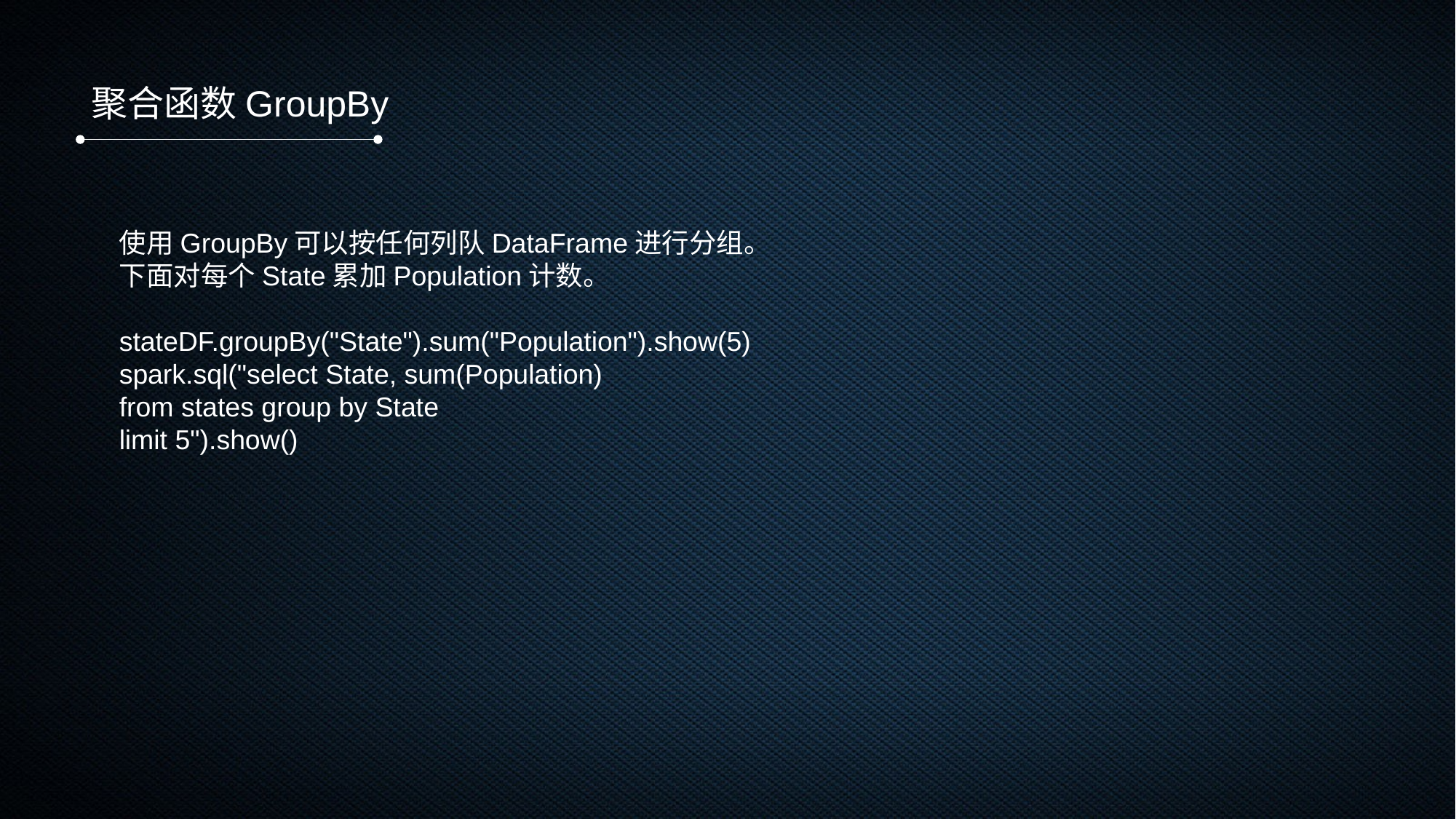

聚合函数GroupBy

使用GroupBy可以按任何列队DataFrame进行分组。
下面对每个State累加Population计数。

stateDF.groupBy("State").sum("Population").show(5)
spark.sql("select State, sum(Population)
from states group by State
limit 5").show()